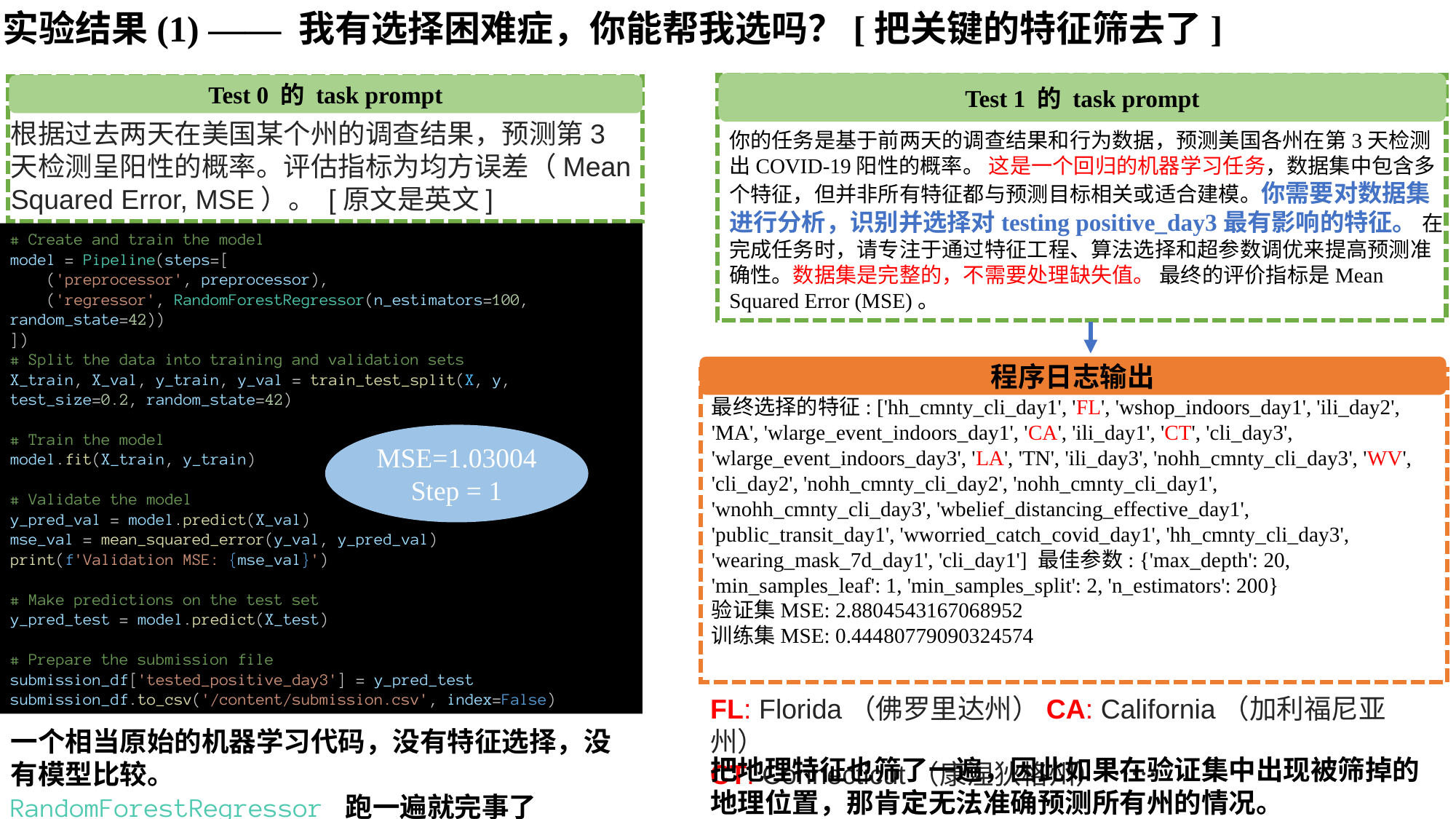

实验结果(1) —— 我有选择困难症，你能帮我选吗？[把关键的特征筛去了]
Test 1 的 task prompt

Test 0 的 task prompt

根据过去两天在美国某个州的调查结果，预测第3天检测呈阳性的概率。评估指标为均方误差（Mean Squared Error, MSE）。 [原文是英文]
你的任务是基于前两天的调查结果和行为数据，预测美国各州在第3天检测出COVID-19阳性的概率。 这是一个回归的机器学习任务，数据集中包含多个特征，但并非所有特征都与预测目标相关或适合建模。你需要对数据集进行分析，识别并选择对testing positive_day3最有影响的特征。 在完成任务时，请专注于通过特征工程、算法选择和超参数调优来提高预测准确性。数据集是完整的，不需要处理缺失值。 最终的评价指标是Mean Squared Error (MSE)。
# Create and train the model
model = Pipeline(steps=[
    ('preprocessor', preprocessor),
    ('regressor', RandomForestRegressor(n_estimators=100, random_state=42))
])
# Split the data into training and validation sets
X_train, X_val, y_train, y_val = train_test_split(X, y, test_size=0.2, random_state=42)
# Train the model
model.fit(X_train, y_train)
# Validate the model
y_pred_val = model.predict(X_val)
mse_val = mean_squared_error(y_val, y_pred_val)
print(f'Validation MSE: {mse_val}')
# Make predictions on the test set
y_pred_test = model.predict(X_test)
# Prepare the submission file
submission_df['tested_positive_day3'] = y_pred_test
submission_df.to_csv('/content/submission.csv', index=False)
程序日志输出

最终选择的特征: ['hh_cmnty_cli_day1', 'FL', 'wshop_indoors_day1', 'ili_day2', 'MA', 'wlarge_event_indoors_day1', 'CA', 'ili_day1', 'CT', 'cli_day3', 'wlarge_event_indoors_day3', 'LA', 'TN', 'ili_day3', 'nohh_cmnty_cli_day3', 'WV', 'cli_day2', 'nohh_cmnty_cli_day2', 'nohh_cmnty_cli_day1', 'wnohh_cmnty_cli_day3', 'wbelief_distancing_effective_day1', 'public_transit_day1', 'wworried_catch_covid_day1', 'hh_cmnty_cli_day3', 'wearing_mask_7d_day1', 'cli_day1'] 最佳参数: {'max_depth': 20, 'min_samples_leaf': 1, 'min_samples_split': 2, 'n_estimators': 200}
验证集MSE: 2.8804543167068952
训练集MSE: 0.44480779090324574
MSE=1.03004
Step = 1
FL: Florida（佛罗里达州）CA: California（加利福尼亚州）
CT: Connecticut（康涅狄格州）……
一个相当原始的机器学习代码，没有特征选择，没有模型比较。
RandomForestRegressor 跑一遍就完事了
把地理特征也筛了一遍，因此如果在验证集中出现被筛掉的地理位置，那肯定无法准确预测所有州的情况。